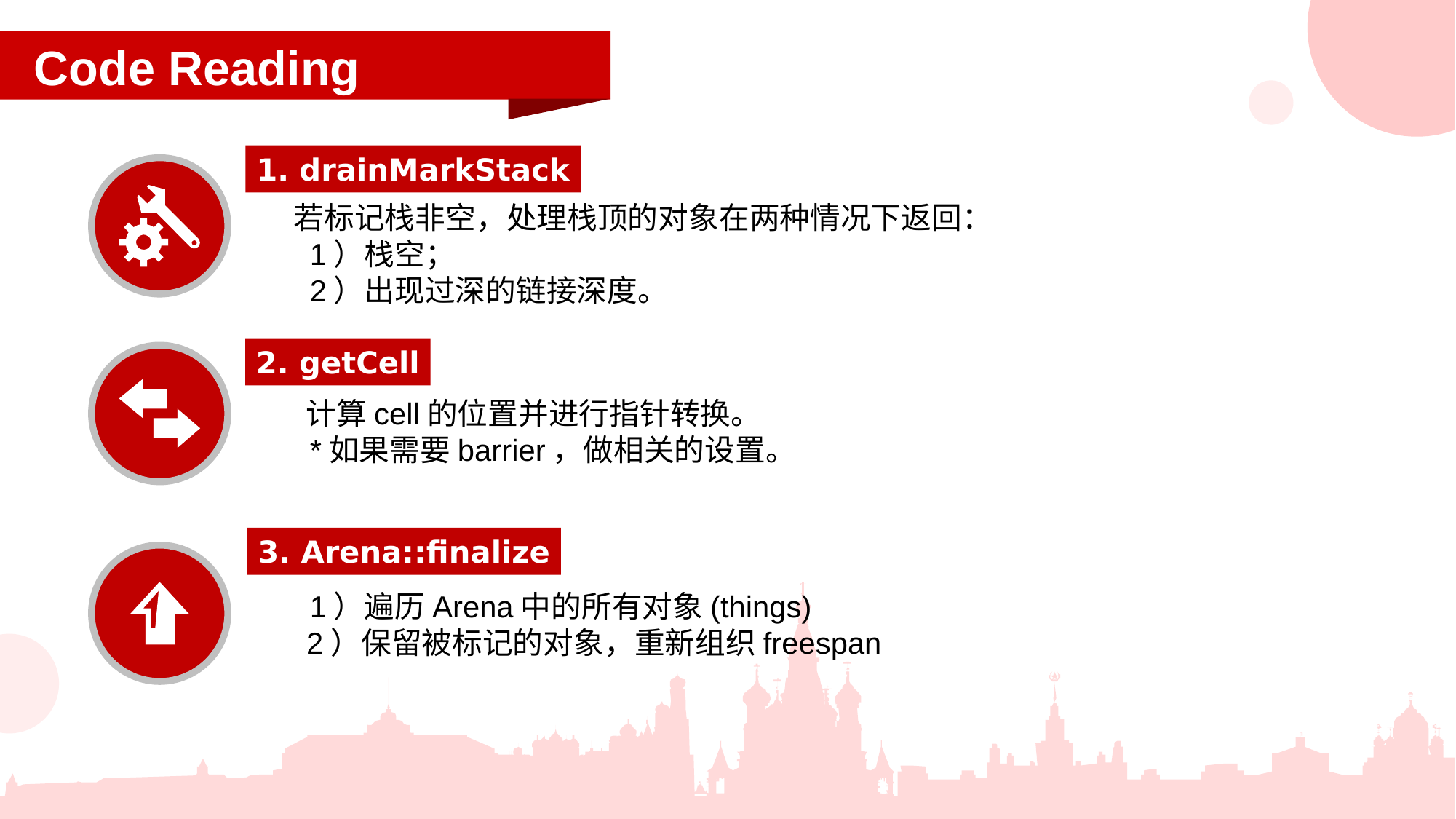

Code Reading

1. drainMarkStack

     若标记栈非空，处理栈顶的对象在两种情况下返回：
       1）栈空；
       2）出现过深的链接深度。
2. getCell

       计算cell的位置并进行指针转换。
       *如果需要barrier，做相关的设置。
3. Arena::finalize

       1）遍历Arena中的所有对象(things)
      2）保留被标记的对象，重新组织freespan